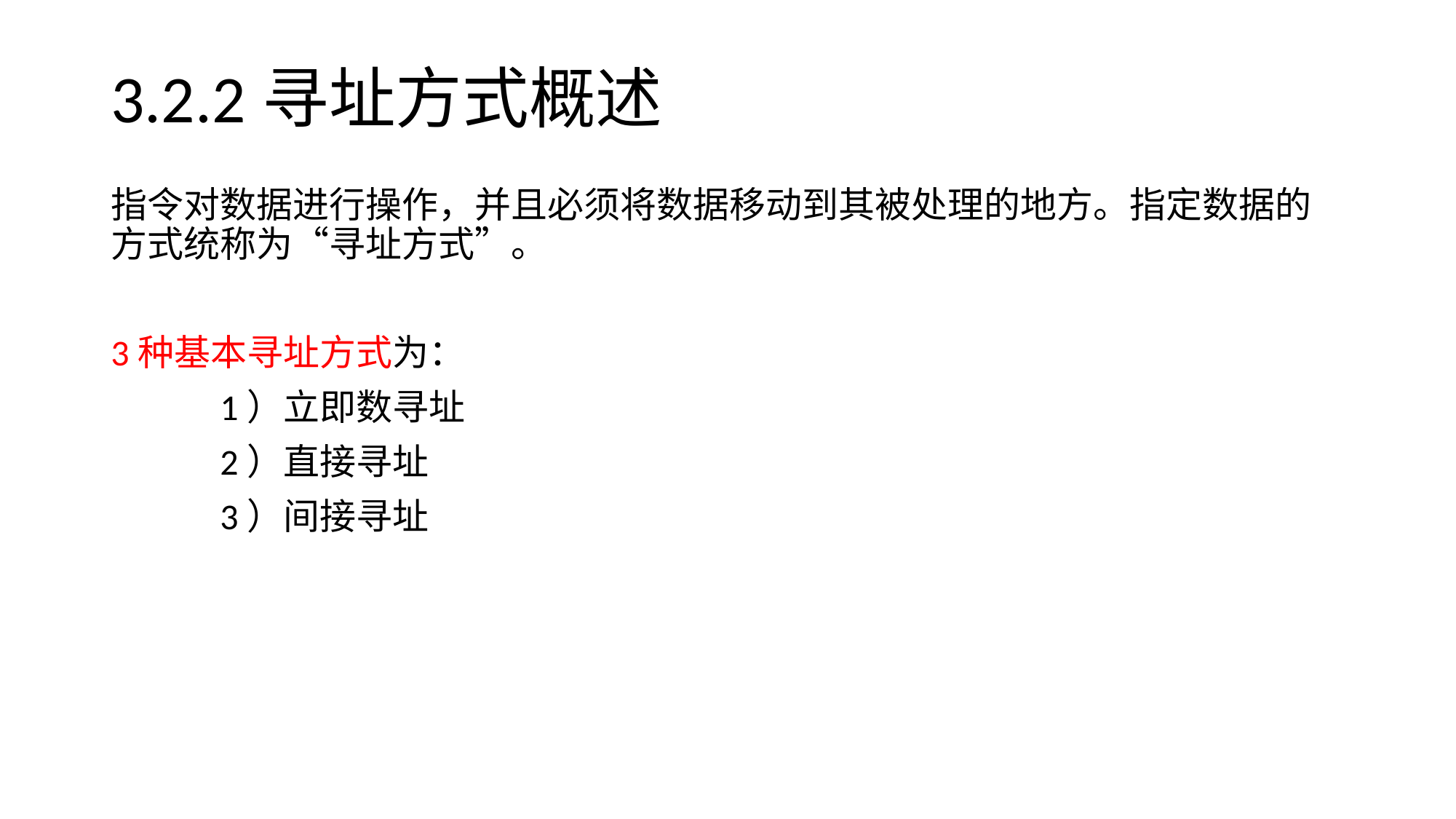

# 3.2.2寻址方式概述
指令对数据进行操作，并且必须将数据移动到其被处理的地方。指定数据的方式统称为“寻址方式”。

3种基本寻址方式为：
	1）立即数寻址
	2）直接寻址
	3）间接寻址